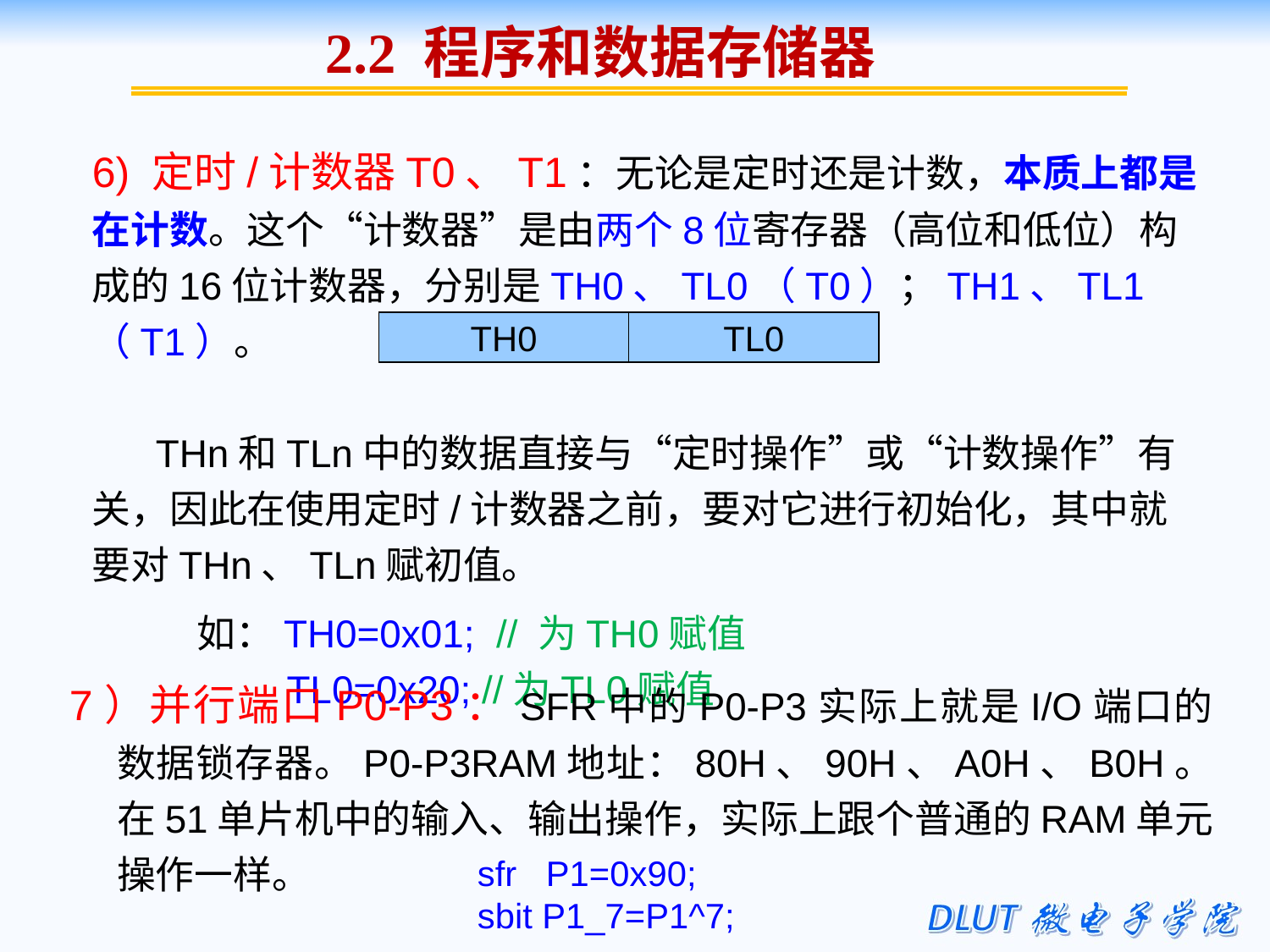

2.2 程序和数据存储器
6) 定时/计数器T0、T1：无论是定时还是计数，本质上都是在计数。这个“计数器”是由两个8位寄存器（高位和低位）构成的16位计数器，分别是TH0、TL0（T0）；TH1、TL1（T1）。

THn和TLn中的数据直接与“定时操作”或“计数操作”有关，因此在使用定时/计数器之前，要对它进行初始化，其中就要对THn、TLn赋初值。
           如：TH0=0x01;  // 为TH0赋值
                  TL0=0x20; //为TL0赋值
TH0
TL0
7）并行端口P0-P3：SFR中的P0-P3实际上就是I/O端口的数据锁存器。P0-P3RAM地址：80H、90H、A0H、B0H。在51单片机中的输入、输出操作，实际上跟个普通的RAM单元操作一样。
sfr   P1=0x90;
sbit P1_7=P1^7;